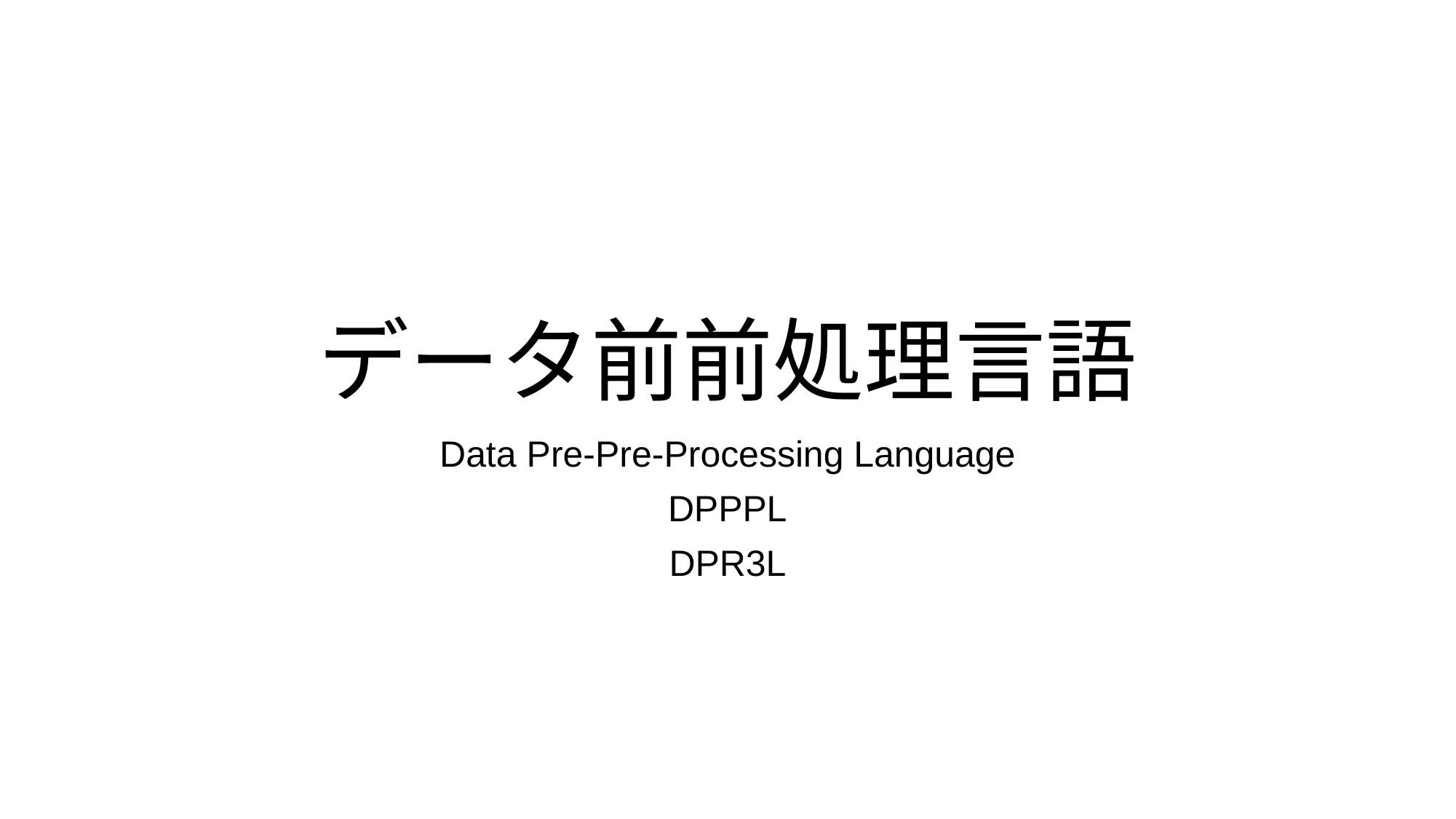

# データ前前処理言語
Data Pre-Pre-Processing Language
DPPPL
DPR3L